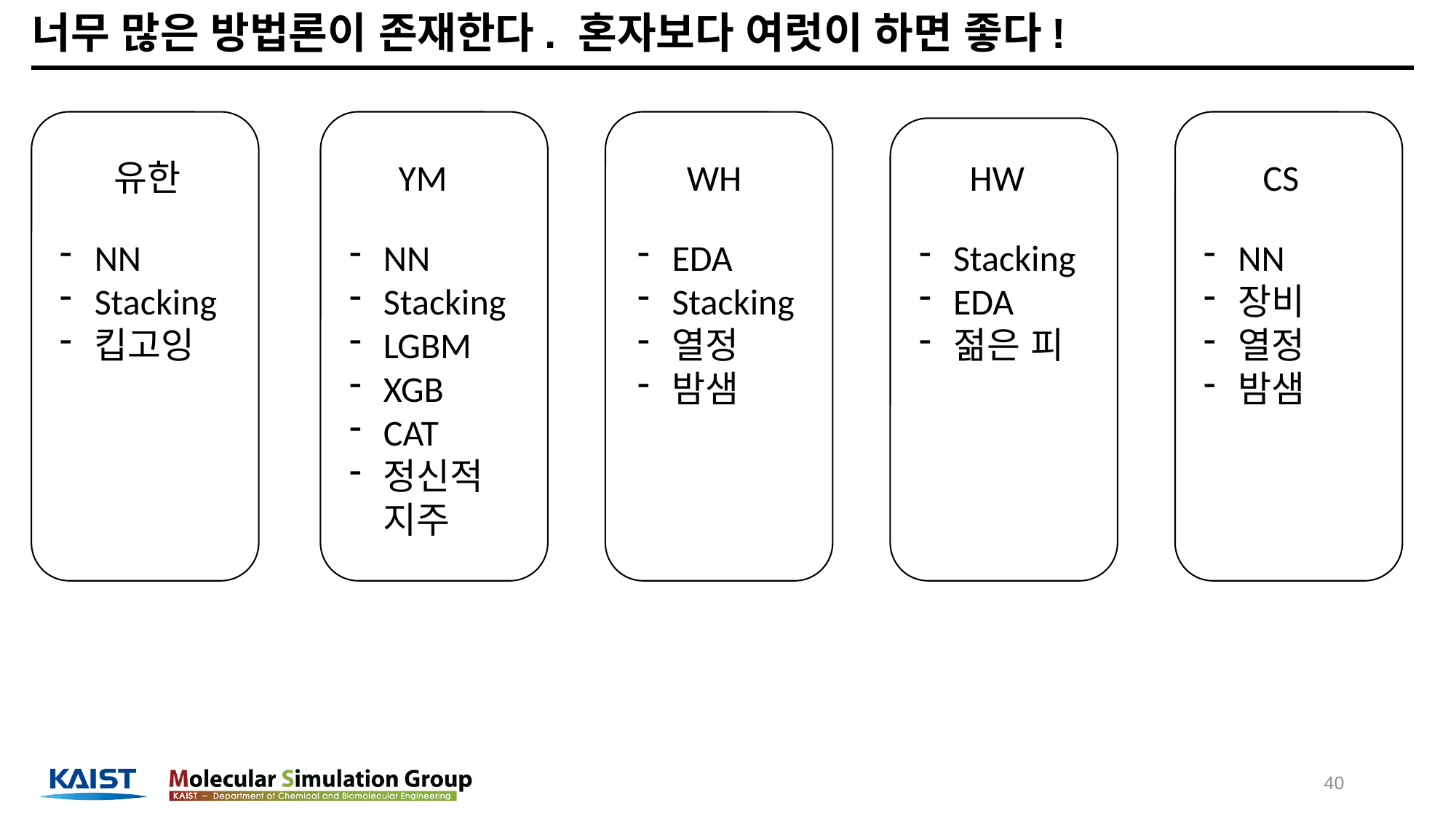

# 너무 많은 방법론이 존재한다. 혼자보다 여럿이 하면 좋다!

유한
YM
WH
HW
CS
NN
Stacking
킵고잉
NN
Stacking
LGBM
XGB
CAT
정신적 지주
EDA
Stacking
열정
밤샘
Stacking
EDA
젊은 피
NN
장비
열정
밤샘
40